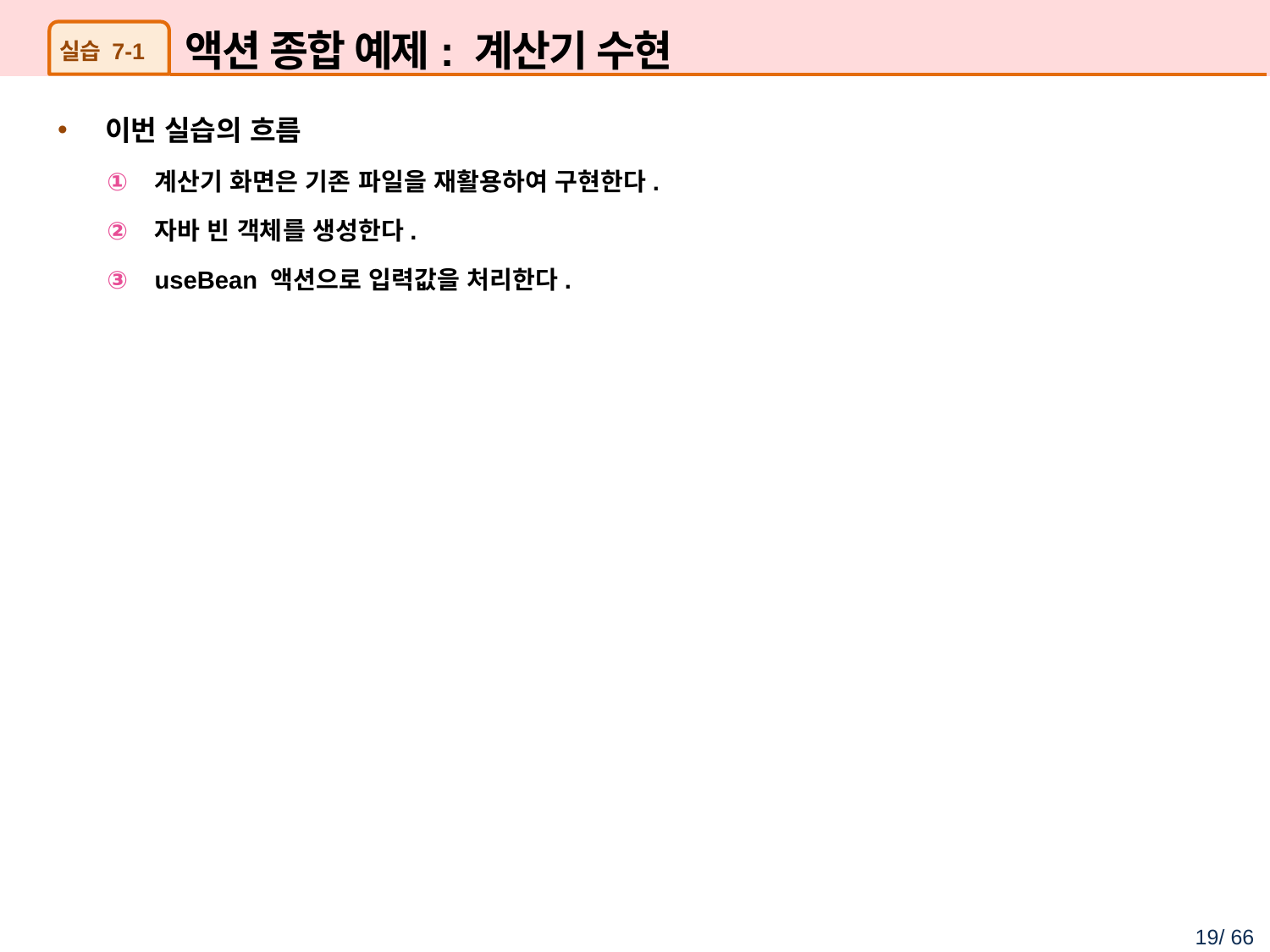

# 액션 종합 예제: 계산기 수현
실습 7-1
이번 실습의 흐름
계산기 화면은 기존 파일을 재활용하여 구현한다.
자바 빈 객체를 생성한다.
useBean 액션으로 입력값을 처리한다.